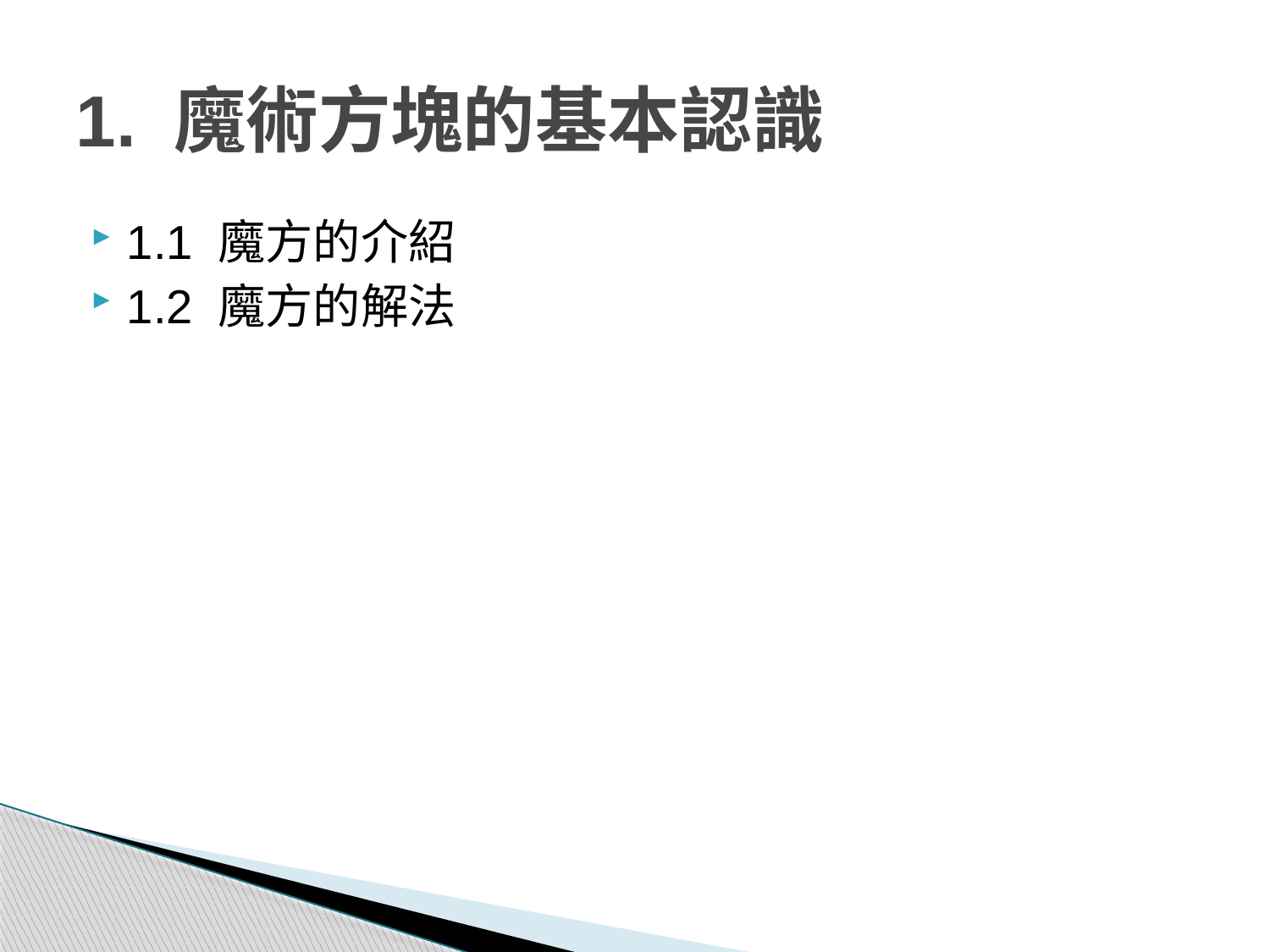

# 1. 魔術方塊的基本認識
1.1 魔方的介紹
1.2 魔方的解法